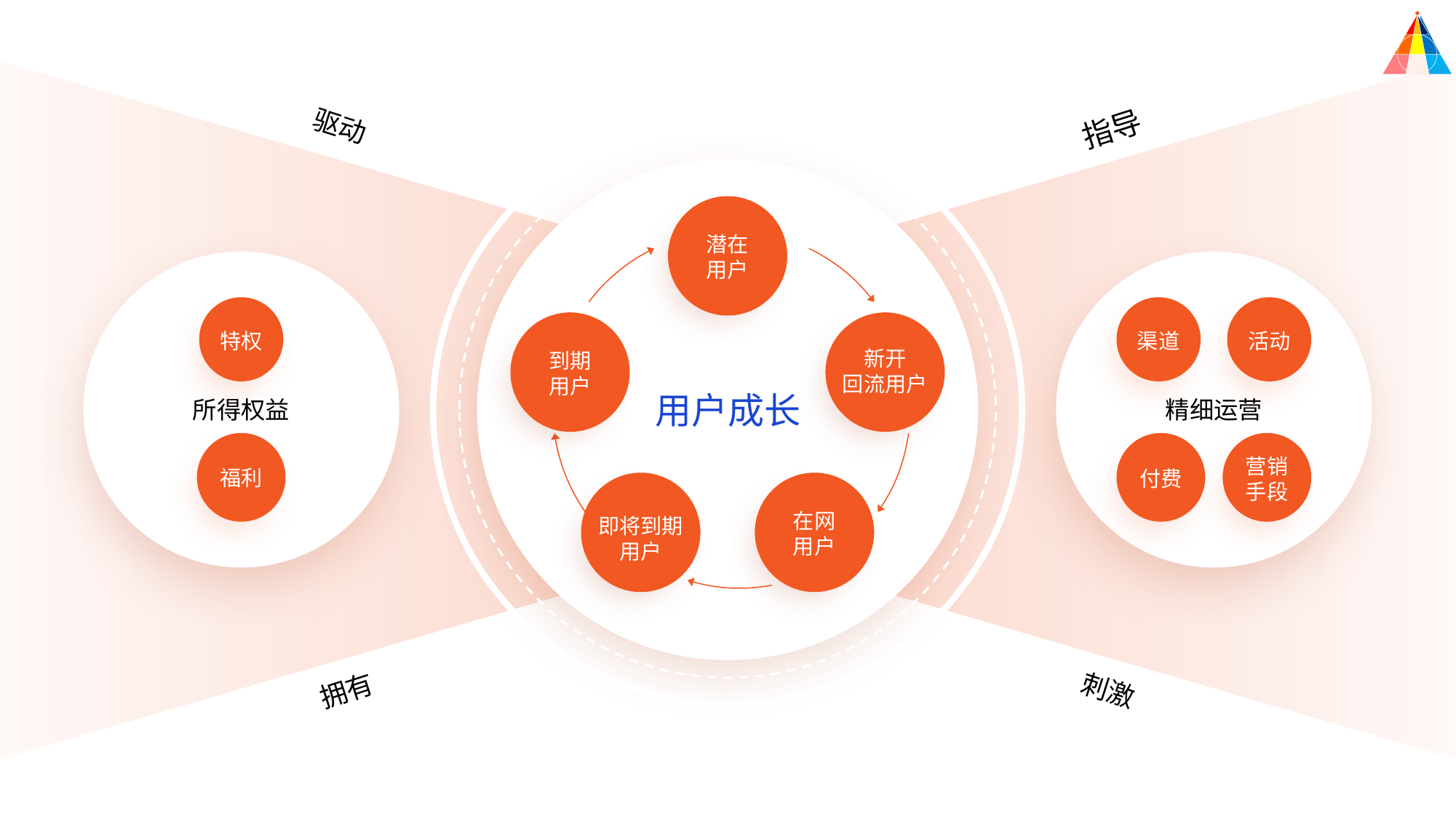

驱动
拥有
指导
刺激

潜在
用户

特权

福利

到期
用户

渠道
活动
新开
回流用户
用户成长
所得权益
精细运营

付费

营销
手段

在网
用户
即将到期
用户